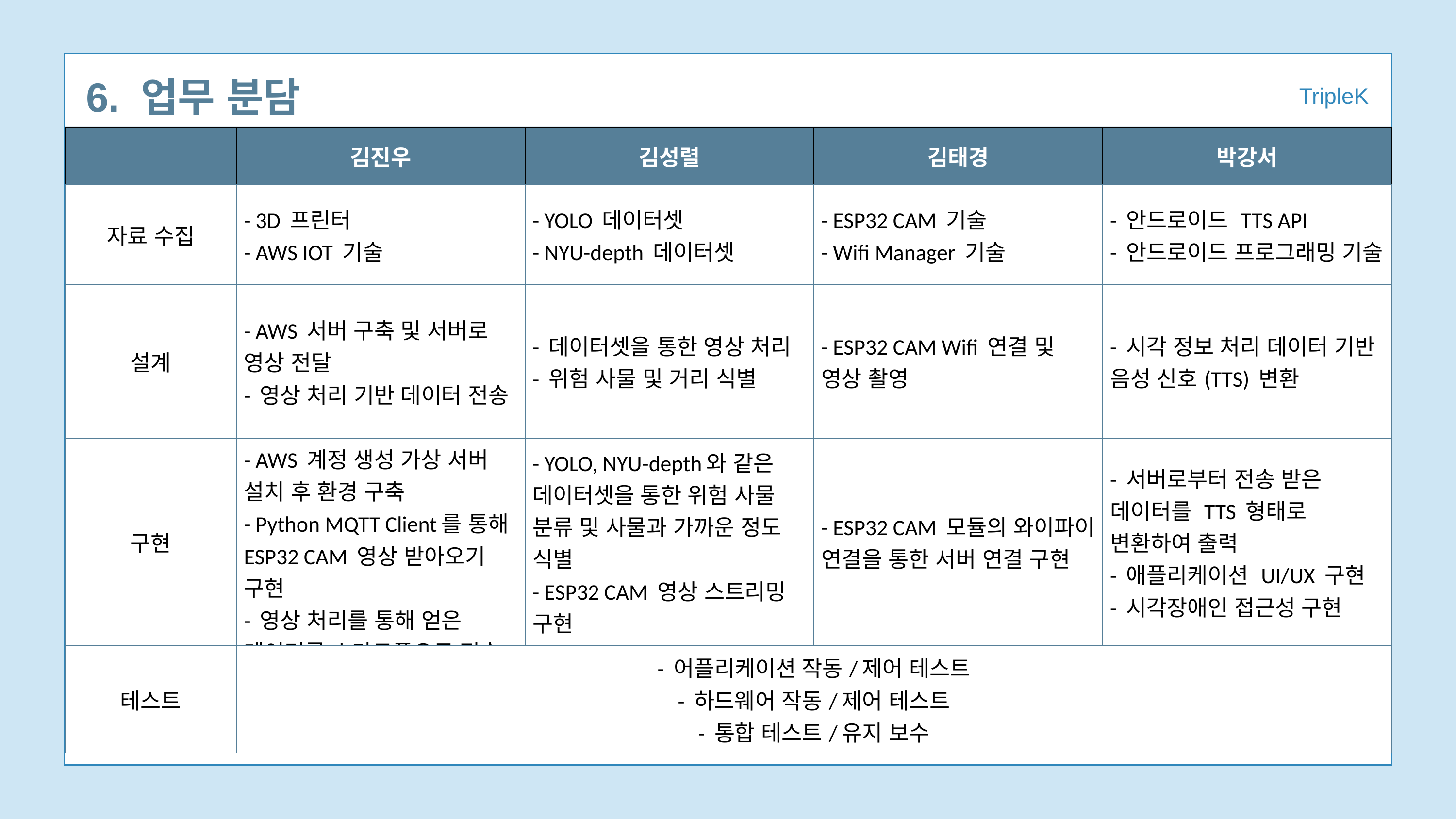

6. 업무 분담
TripleK

|  | 김진우 | 김성렬 | 김태경 | 박강서 |
| --- | --- | --- | --- | --- |
| 자료 수집 | - 3D 프린터 - AWS IOT 기술 | - YOLO 데이터셋 - NYU-depth 데이터셋 | - ESP32 CAM 기술 - Wifi Manager 기술 | - 안드로이드 TTS API - 안드로이드 프로그래밍 기술 |
| 설계 | - AWS 서버 구축 및 서버로 영상 전달 - 영상 처리 기반 데이터 전송 | - 데이터셋을 통한 영상 처리 - 위험 사물 및 거리 식별 | - ESP32 CAM Wifi 연결 및 영상 촬영 | - 시각 정보 처리 데이터 기반 음성 신호(TTS) 변환 |
| 구현 | - AWS 계정 생성 가상 서버 설치 후 환경 구축 - Python MQTT Client를 통해 ESP32 CAM 영상 받아오기 구현 - 영상 처리를 통해 얻은 데이터를 스마트폰으로 전송 | - YOLO, NYU-depth와 같은 데이터셋을 통한 위험 사물 분류 및 사물과 가까운 정도 식별 - ESP32 CAM 영상 스트리밍 구현 | - ESP32 CAM 모듈의 와이파이 연결을 통한 서버 연결 구현 | - 서버로부터 전송 받은 데이터를 TTS 형태로 변환하여 출력 - 애플리케이션 UI/UX 구현 - 시각장애인 접근성 구현 |
| 테스트 | - 어플리케이션 작동/제어 테스트 - 하드웨어 작동/제어 테스트 - 통합 테스트/유지 보수 |  |  |  |